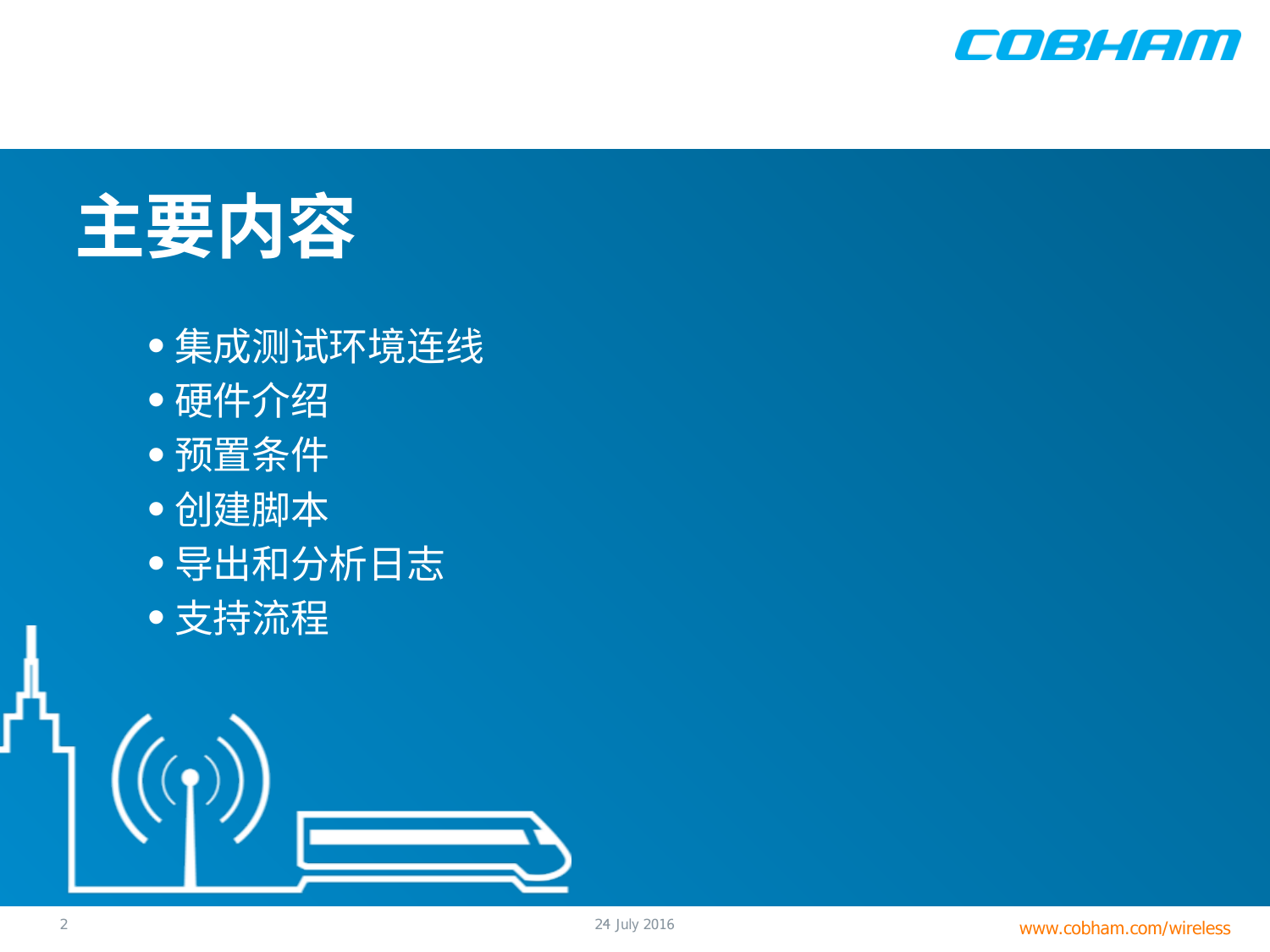

# 主要内容
集成测试环境连线
硬件介绍
预置条件
创建脚本
导出和分析日志
支持流程
2
24 July 2016